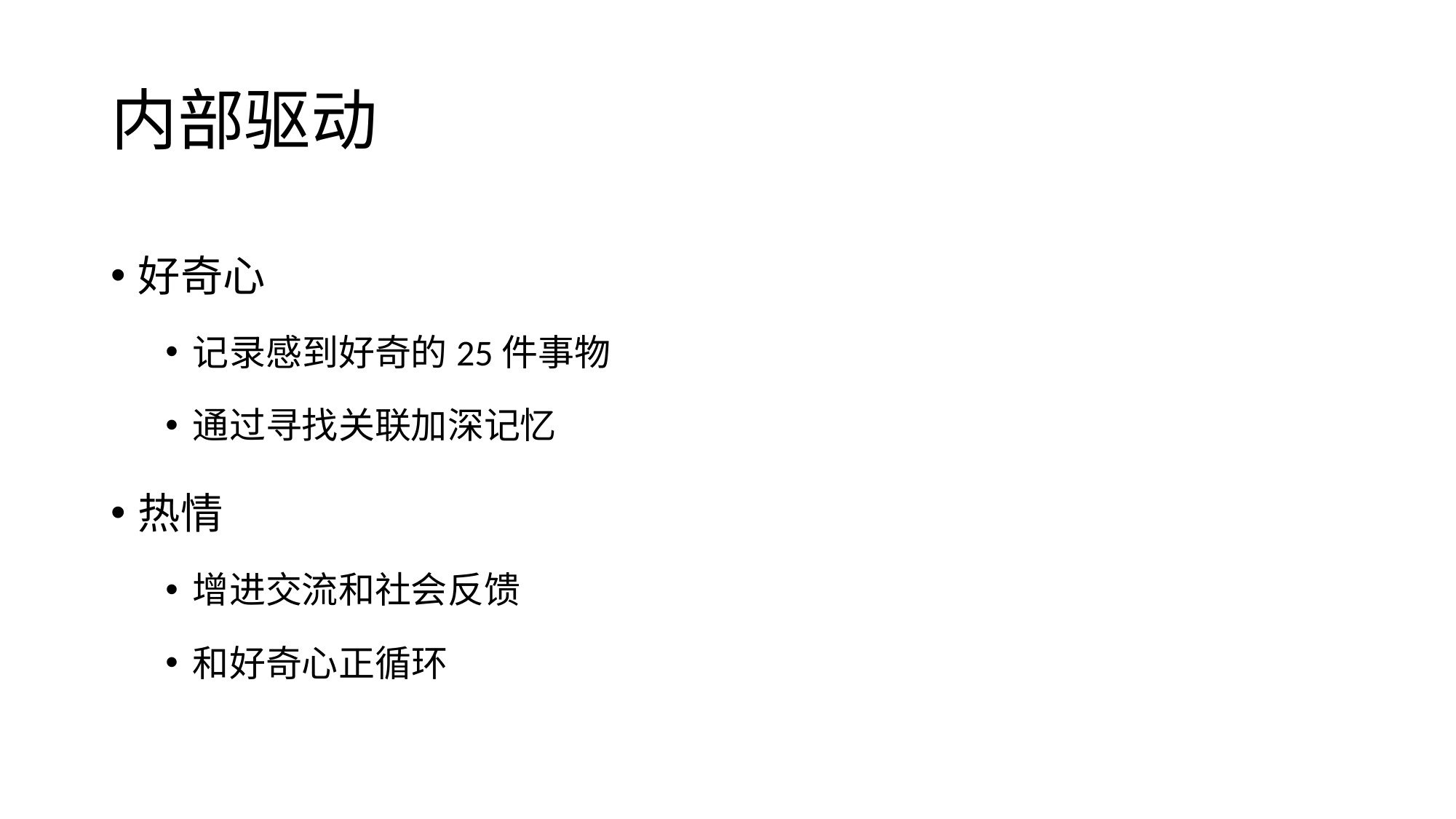

# 内部驱动
好奇心
记录感到好奇的25件事物
通过寻找关联加深记忆
热情
增进交流和社会反馈
和好奇心正循环